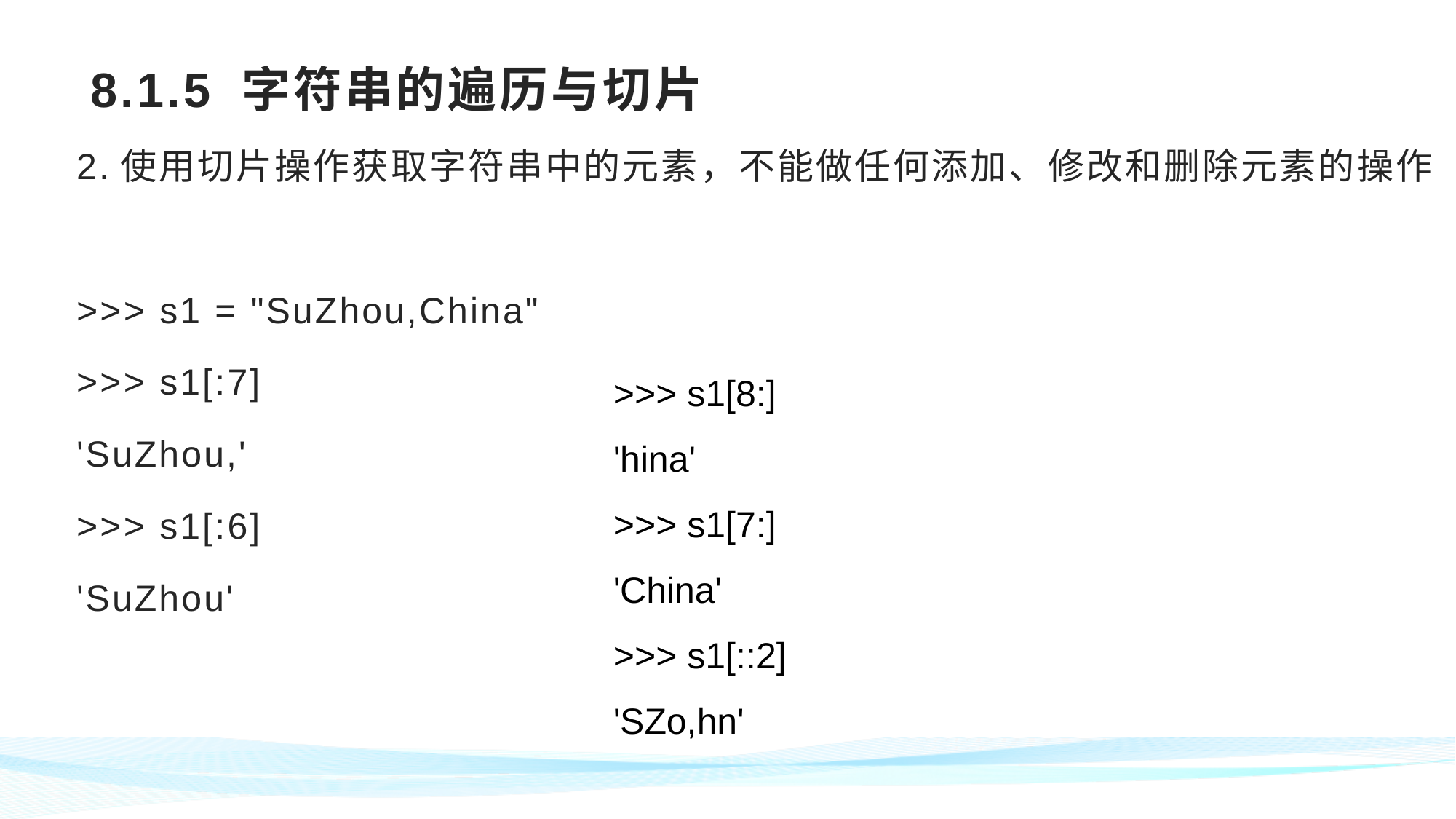

# 8.1.5 字符串的遍历与切片
2.使用切片操作获取字符串中的元素，不能做任何添加、修改和删除元素的操作

>>> s1 = "SuZhou,China"
>>> s1[:7]
'SuZhou,'
>>> s1[:6]
'SuZhou'

>>> s1[8:]
'hina'
>>> s1[7:]
'China'
>>> s1[::2]
'SZo,hn'